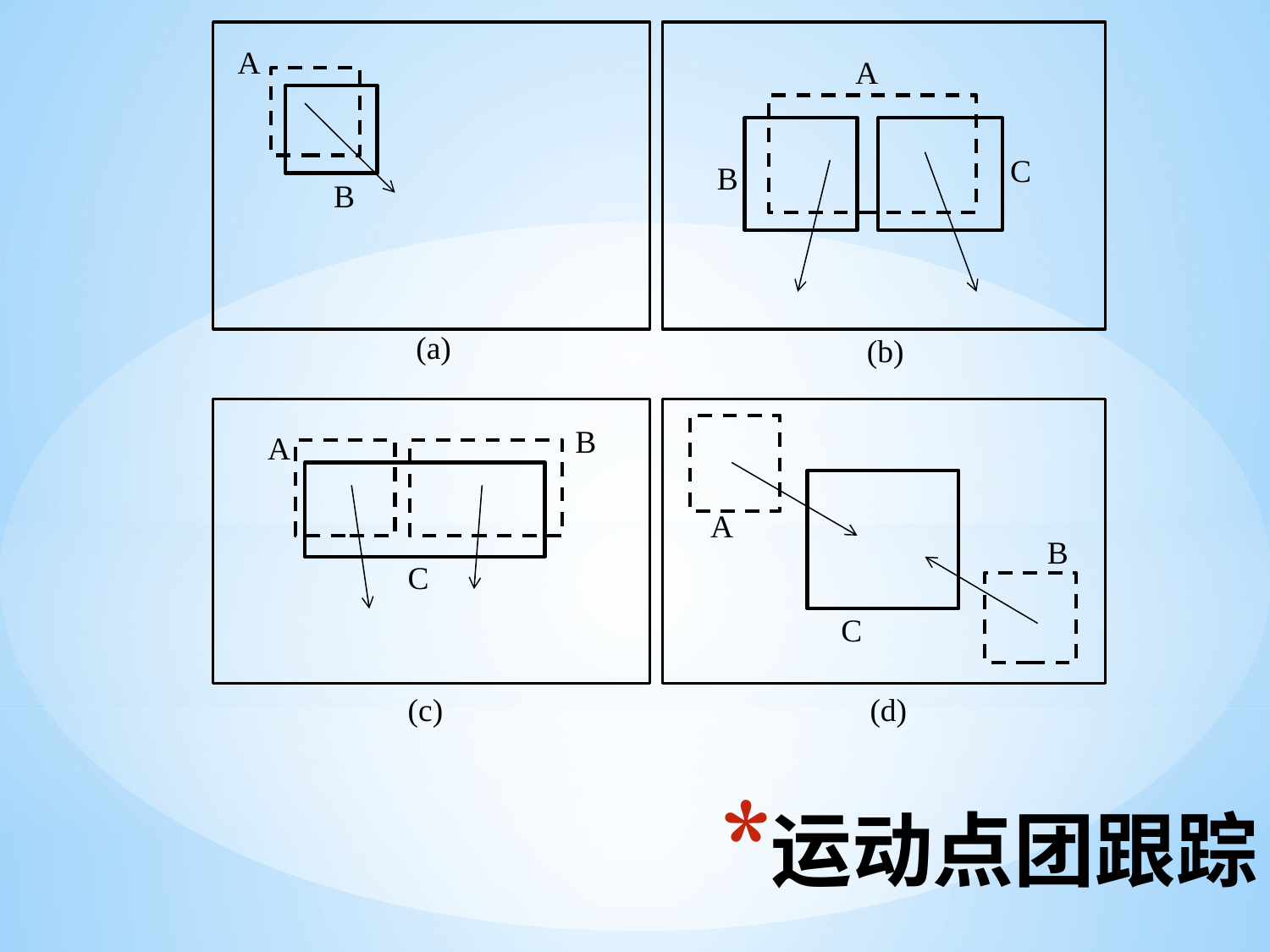

A
A

C
B
B
(a)
(b)

B

A

A
B
C

C
(c)
(d)
# 运动点团跟踪